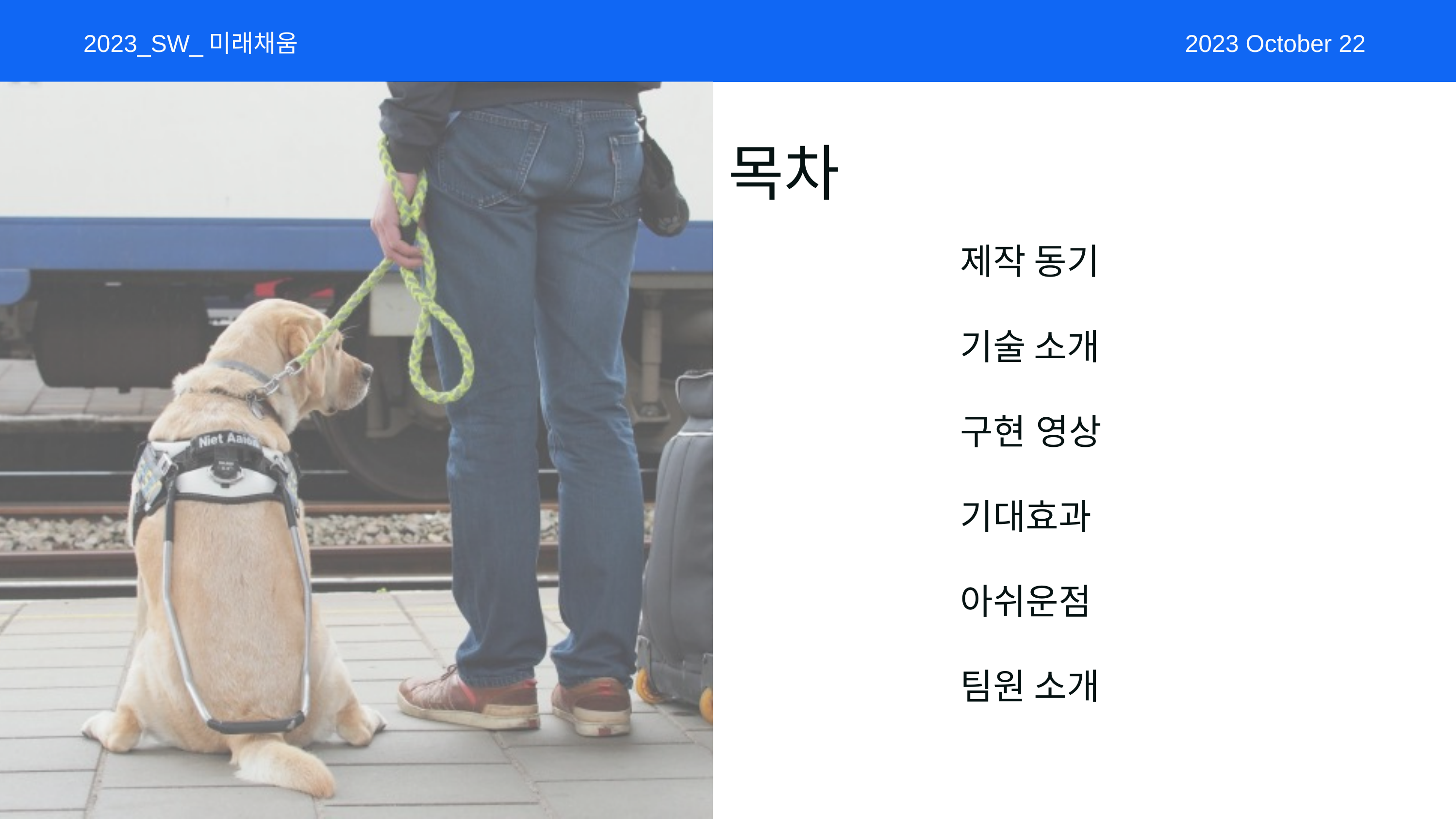

2023_SW_미래채움
 2023 October 22

목차
제작 동기
기술 소개
구현 영상
기대효과
아쉬운점
팀원 소개